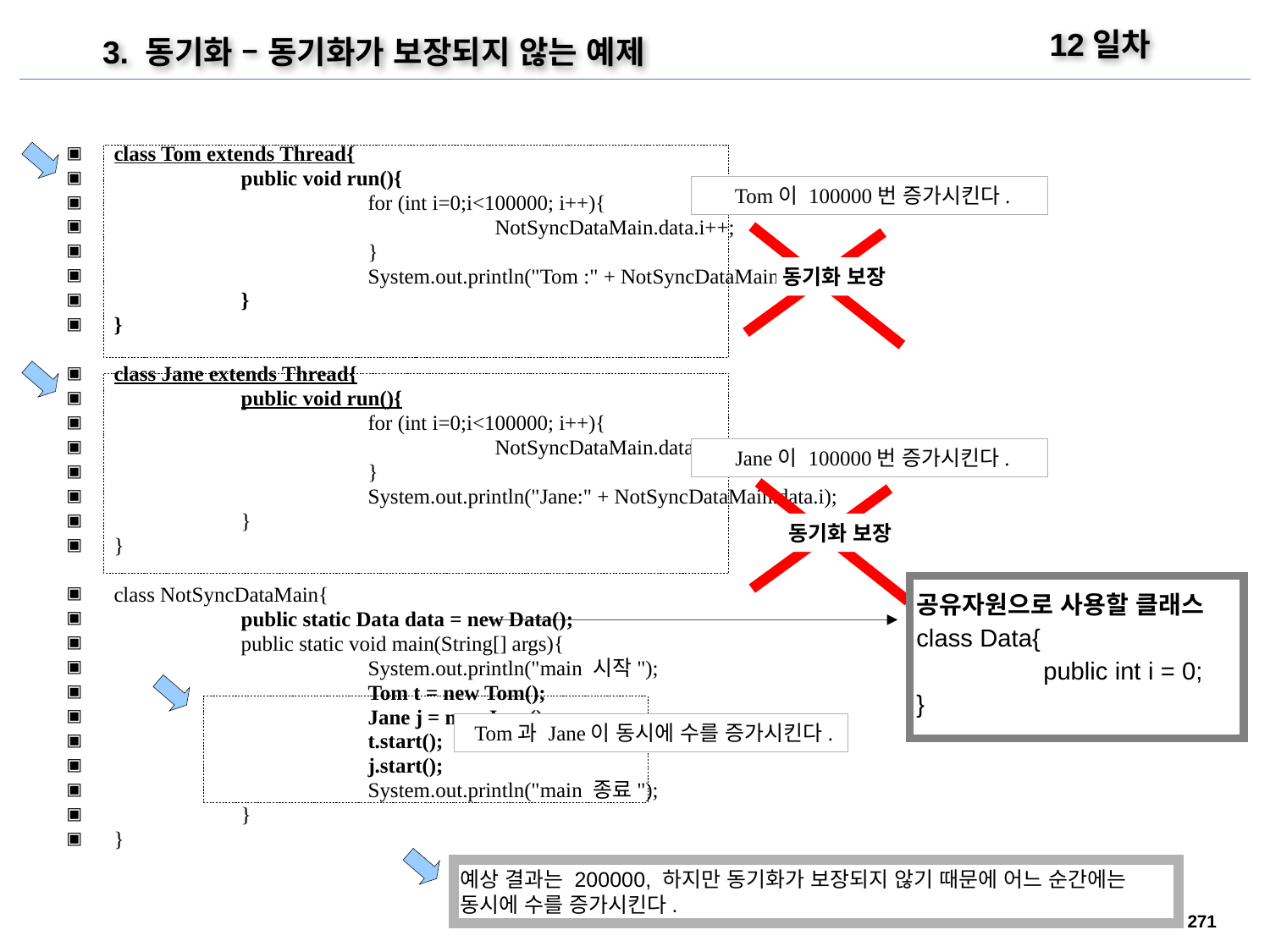

12일차
3. 동기화 – 동기화가 보장되지 않는 예제
class Tom extends Thread{
	public void run(){
		for (int i=0;i<100000; i++){
			NotSyncDataMain.data.i++;
		}
		System.out.println("Tom :" + NotSyncDataMain.data.i);
	}
}

class Jane extends Thread{
	public void run(){
		for (int i=0;i<100000; i++){
			NotSyncDataMain.data.i++;
		}
		System.out.println("Jane:" + NotSyncDataMain.data.i);
	}
}

class NotSyncDataMain{
	public static Data data = new Data();
	public static void main(String[] args){
		System.out.println("main 시작");
		Tom t = new Tom();
		Jane j = new Jane();
		t.start();
		j.start();
		System.out.println("main 종료");
	}
}

Tom이 100000번 증가시킨다.

동기화 보장

Jane이 100000번 증가시킨다.

동기화 보장
공유자원으로 사용할 클래스
class Data{
	public int i = 0;
}

Tom과 Jane이 동시에 수를 증가시킨다.

예상 결과는 200000, 하지만 동기화가 보장되지 않기 때문에 어느 순간에는 동시에 수를 증가시킨다.